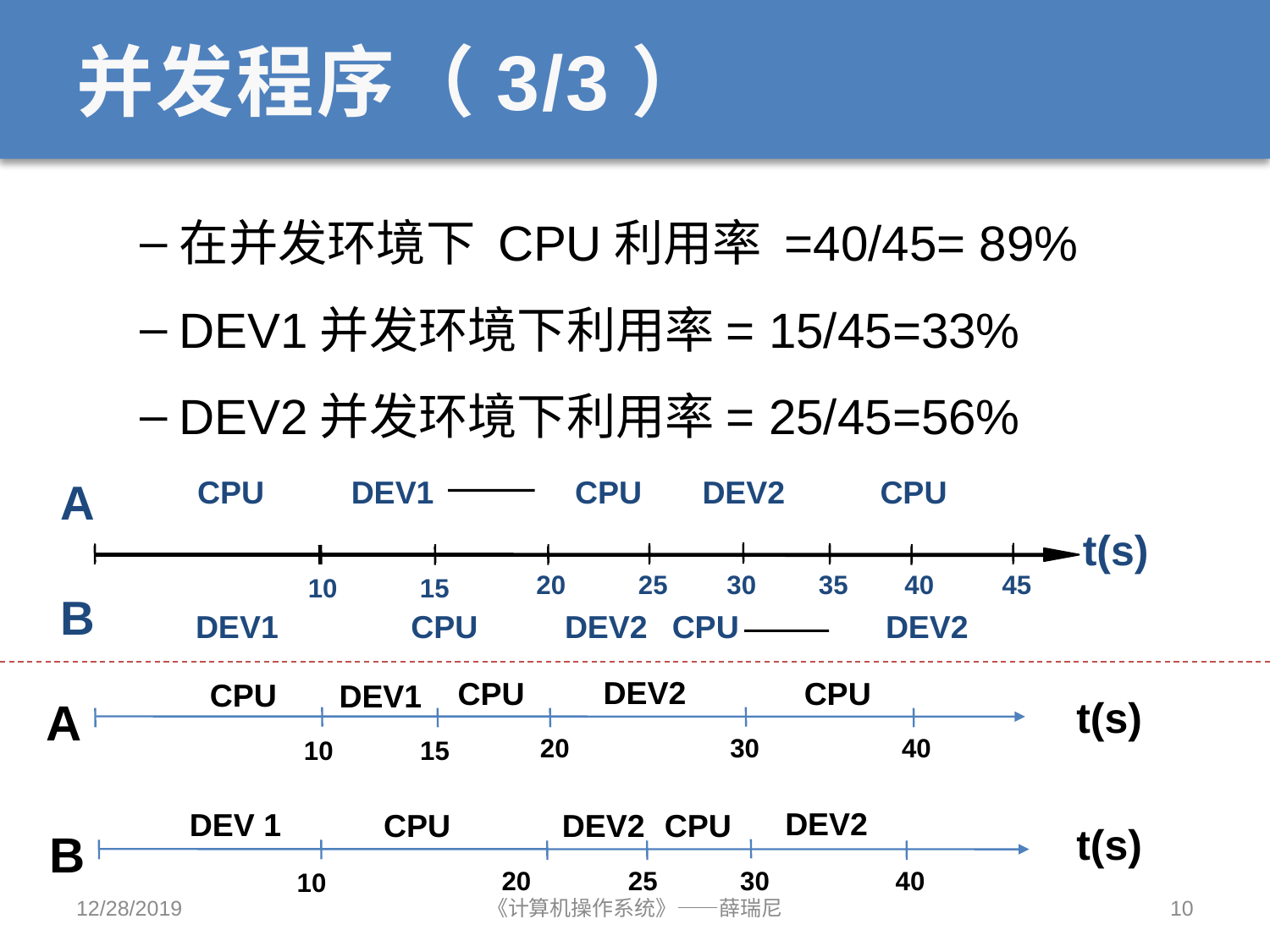

# 并发程序（3/3）
在并发环境下 CPU利用率 =40/45= 89%
DEV1并发环境下利用率= 15/45=33%
DEV2并发环境下利用率= 25/45=56%
A
CPU
DEV1
CPU
DEV2
CPU

 t(s)

45
25
35
20
30
40
10
15
B
DEV1
CPU
DEV2
CPU
DEV2

  DEV2

  CPU
   CPU
CPU
 DEV1

 t(s)
A

20
30
40
10
15
  DEV2
DEV 1
CPU
 DEV2
CPU

 t(s)
B

20
40
30
25
10
12/28/2019
《计算机操作系统》——薛瑞尼
10